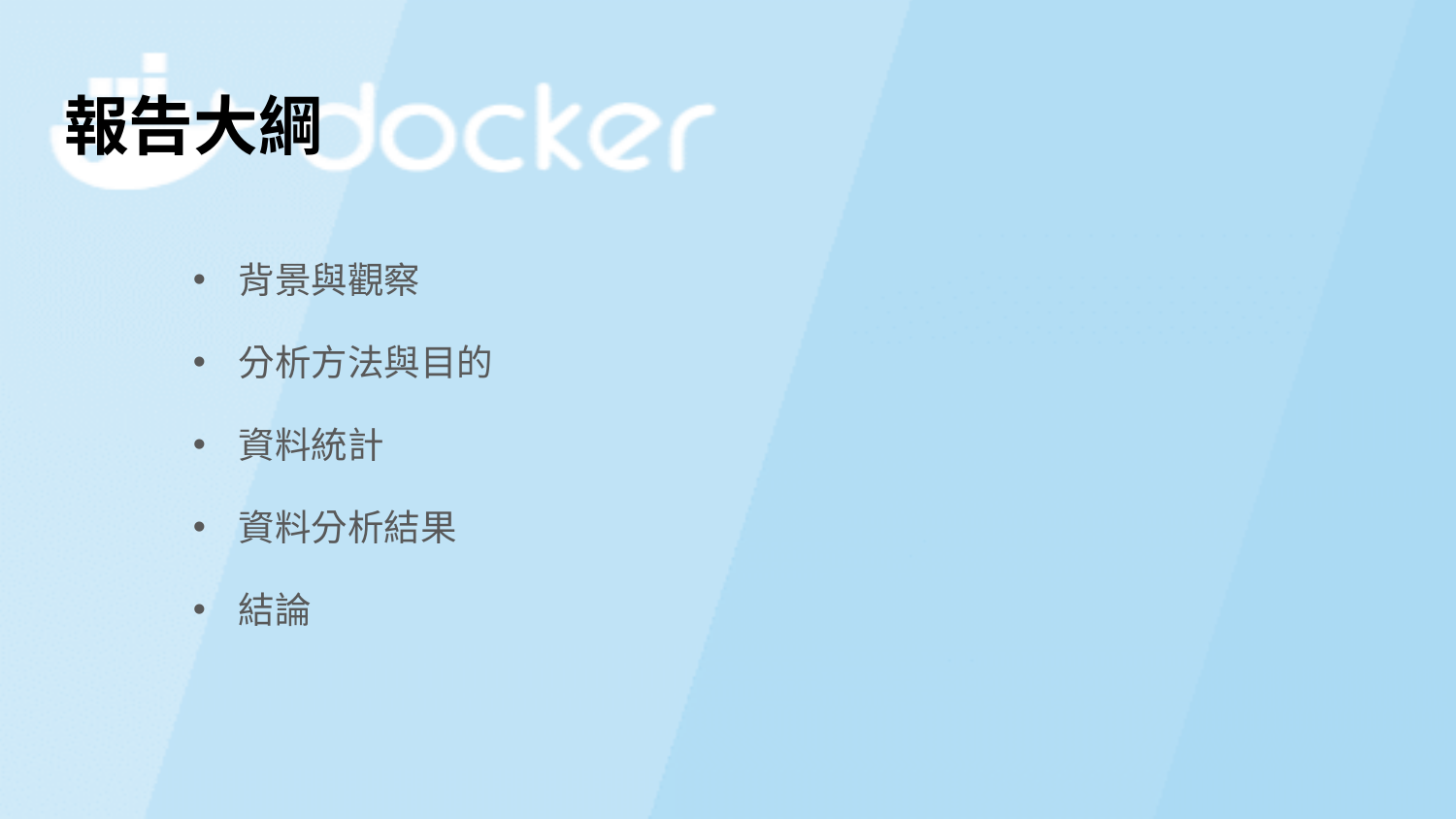

# 報告大綱
背景與觀察
分析方法與目的
資料統計
資料分析結果
結論